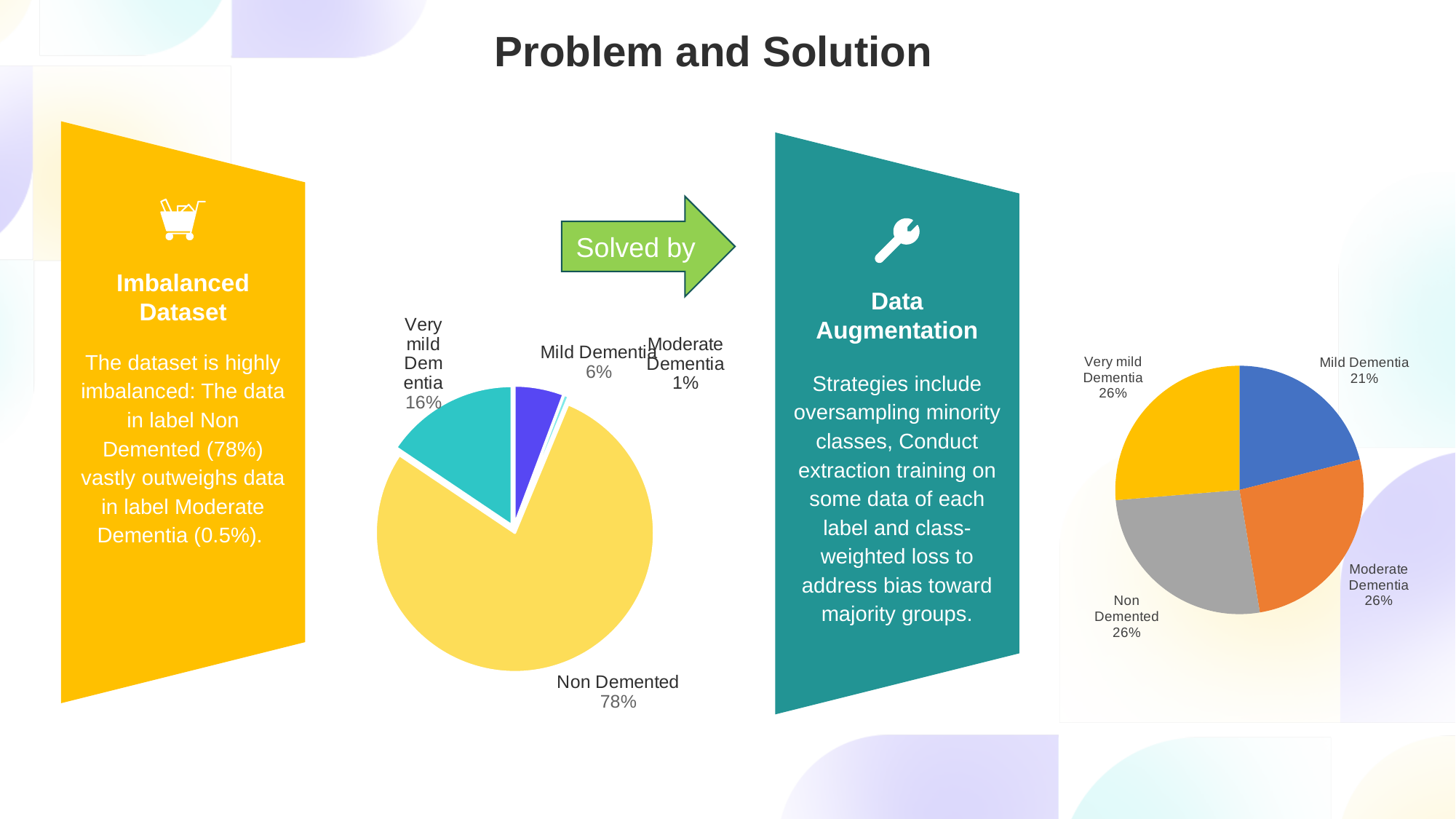

Problem and Solution
Solved by

Imbalanced Dataset
Data Augmentation

[unsupported chart]

### Chart

| Category | 系列1 |
|---|---|
| Mild Dementia | 75.0 |
| Moderate Dementia | 7.0 |
| Non Demented | 1024.0 |
| Very mild Dementia | 204.0 |
The dataset is highly imbalanced: The data in label Non Demented (78%) vastly outweighs data in label Moderate Dementia (0.5%).
Strategies include oversampling minority classes, Conduct extraction training on some data of each label and class-weighted loss to address bias toward majority groups.